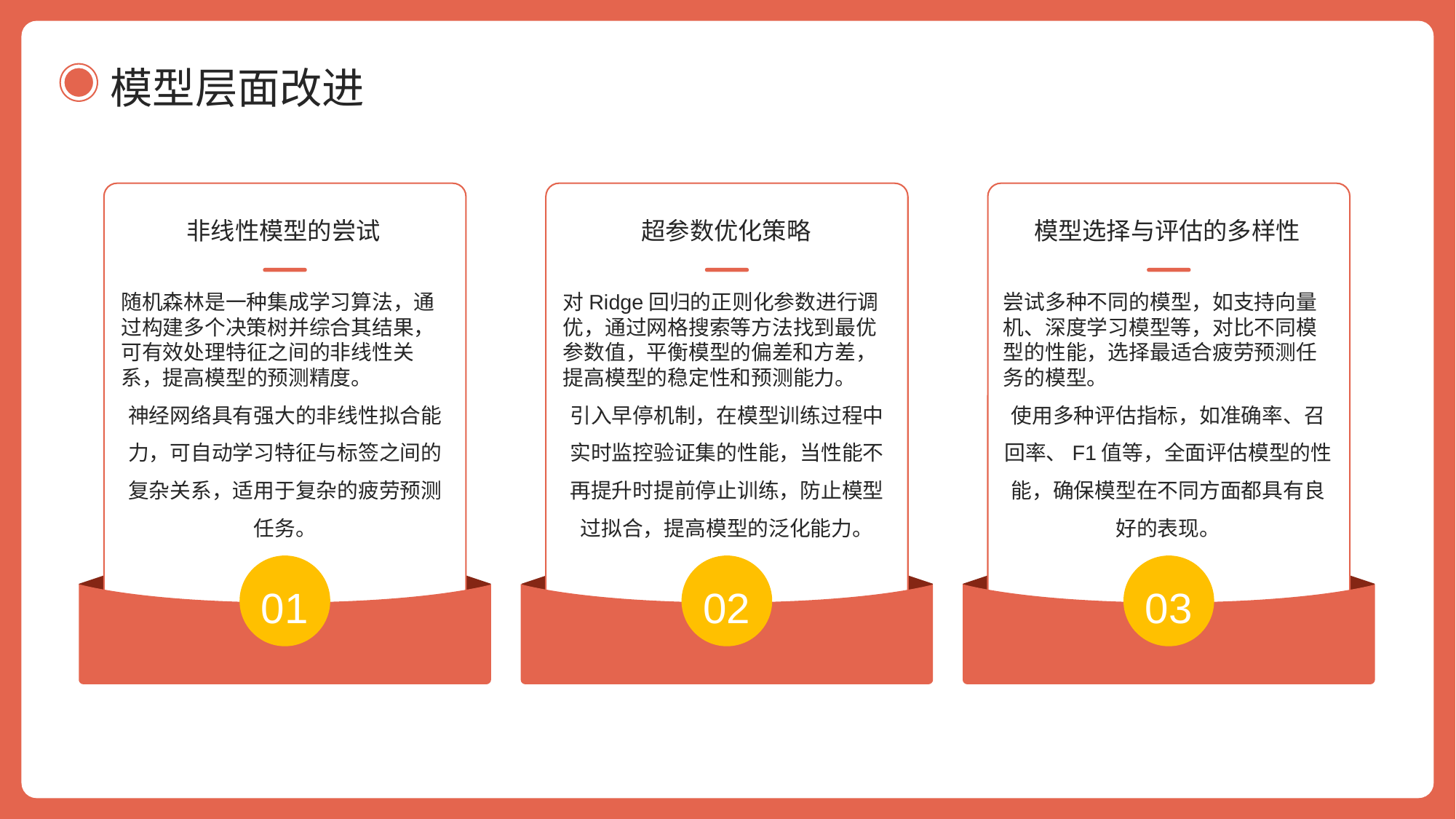

模型层面改进

非线性模型的尝试
超参数优化策略
模型选择与评估的多样性

对Ridge回归的正则化参数进行调优，通过网格搜索等方法找到最优参数值，平衡模型的偏差和方差，提高模型的稳定性和预测能力。
引入早停机制，在模型训练过程中实时监控验证集的性能，当性能不再提升时提前停止训练，防止模型过拟合，提高模型的泛化能力。
随机森林是一种集成学习算法，通过构建多个决策树并综合其结果，可有效处理特征之间的非线性关系，提高模型的预测精度。
神经网络具有强大的非线性拟合能力，可自动学习特征与标签之间的复杂关系，适用于复杂的疲劳预测任务。
尝试多种不同的模型，如支持向量机、深度学习模型等，对比不同模型的性能，选择最适合疲劳预测任务的模型。
使用多种评估指标，如准确率、召回率、F1值等，全面评估模型的性能，确保模型在不同方面都具有良好的表现。

01
02
03